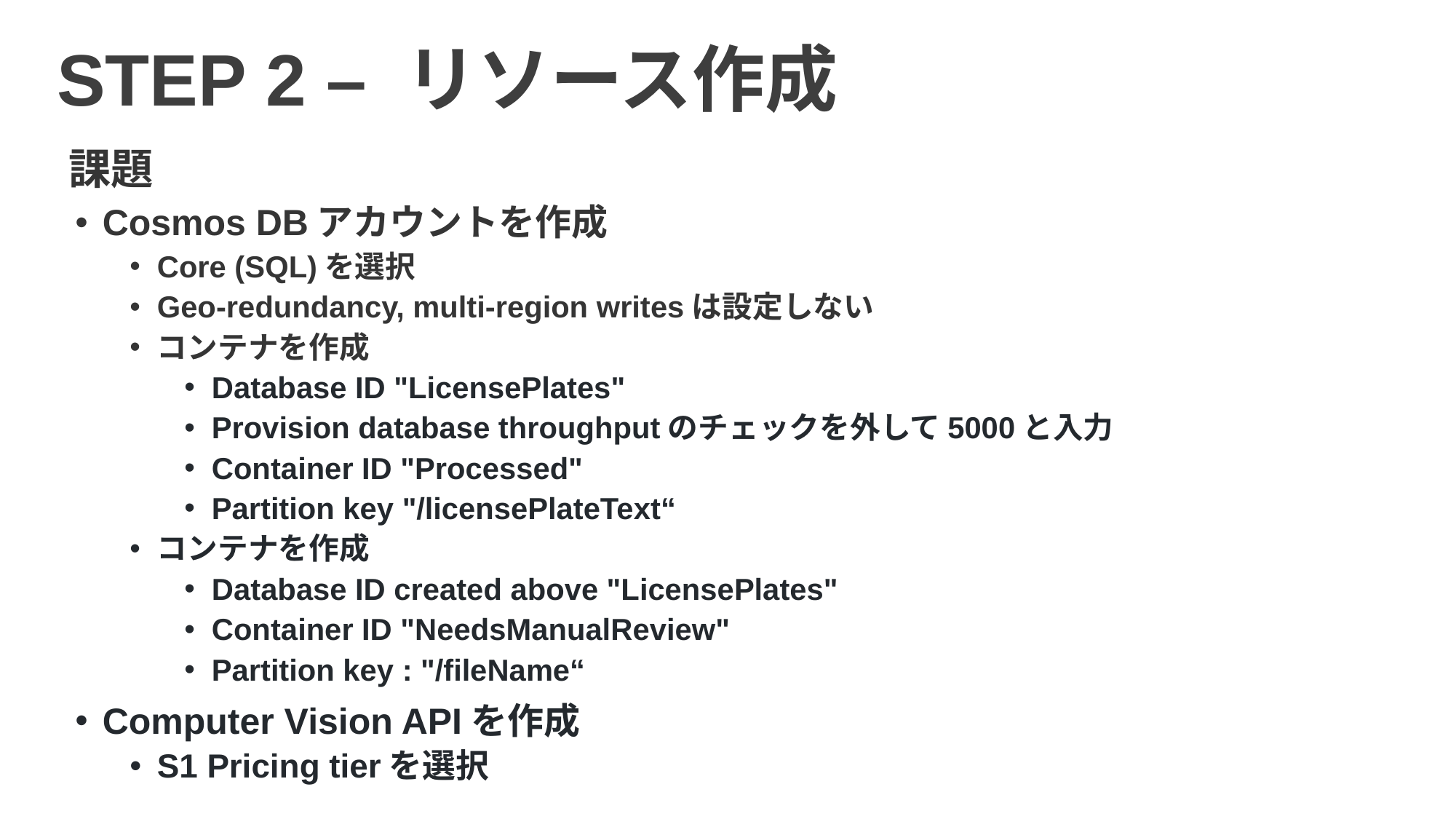

STEP 2 – リソース作成
課題
Cosmos DBアカウントを作成
Core (SQL)を選択
Geo-redundancy, multi-region writesは設定しない
コンテナを作成
Database ID "LicensePlates"
Provision database throughputのチェックを外して5000と入力
Container ID "Processed"
Partition key "/licensePlateText“
コンテナを作成
Database ID created above "LicensePlates"
Container ID "NeedsManualReview"
Partition key : "/fileName“
Computer Vision APIを作成
S1 Pricing tierを選択